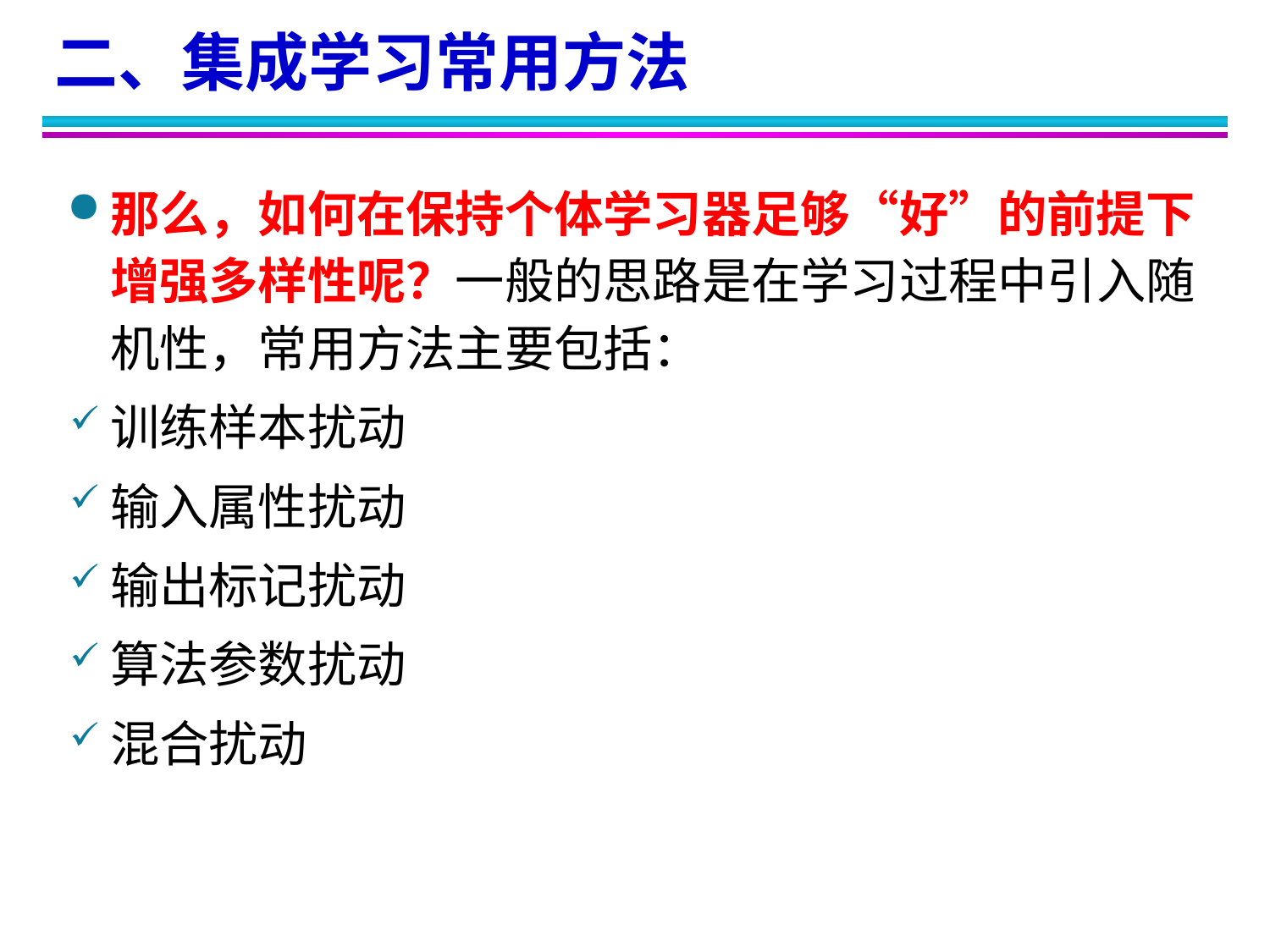

二、集成学习常用方法
那么，如何在保持个体学习器足够“好”的前提下增强多样性呢？一般的思路是在学习过程中引入随机性，常用方法主要包括：
训练样本扰动
输入属性扰动
输出标记扰动
算法参数扰动
混合扰动